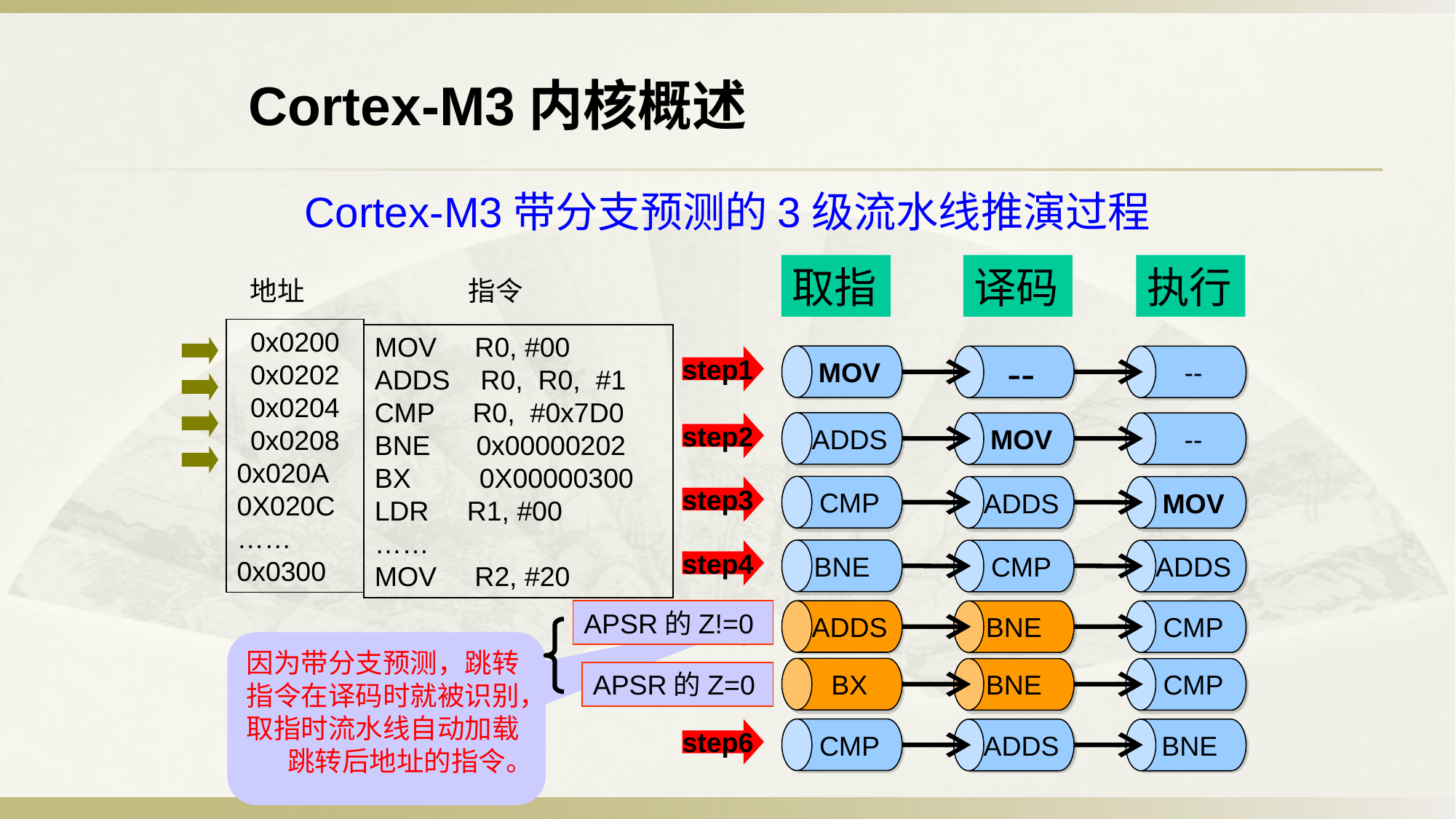

Cortex-M3内核概述
# Cortex-M3带分支预测的3级流水线推演过程
取指
译码
执行
地址
指令
0x0200
0x0202
0x0204
0x0208
0x020A
0X020C
……
0x0300
MOV     R0, #00
ADDS    R0,  R0,  #1
CMP     R0,  #0x7D0
BNE      0x00000202
BX         0X00000300
LDR     R1, #00
……
MOV     R2, #20

step1
MOV
--
--

step2
ADDS
MOV
--

step3
CMP
ADDS
MOV

step4
BNE
CMP
ADDS

APSR的Z!=0
step5
ADDS
BNE
CMP

因为带分支预测，跳转
指令在译码时就被识别，
取指时流水线自动加载跳转后地址的指令。
BX
BNE
CMP

APSR的Z=0
step6
CMP
ADDS
BNE